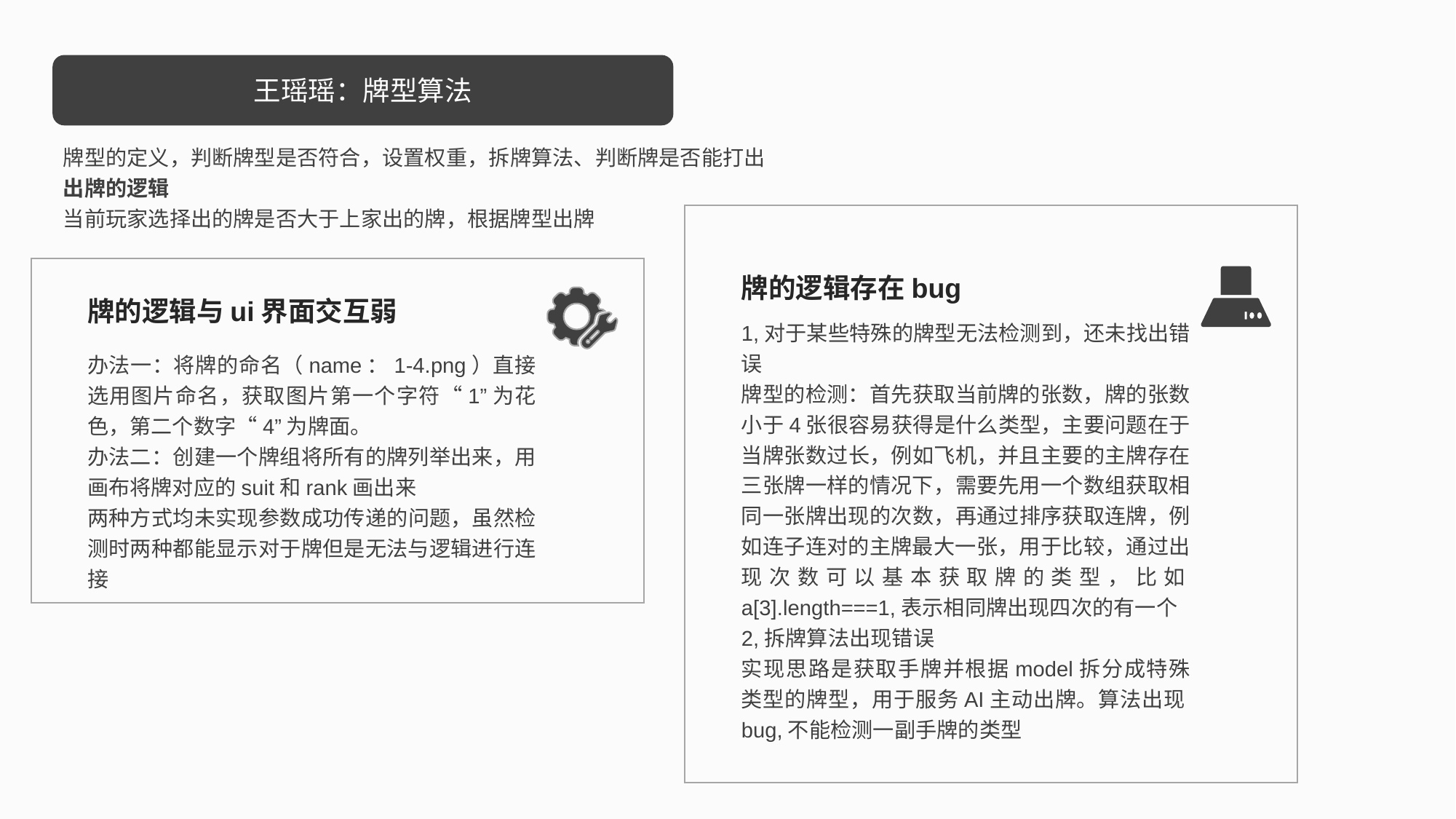

王瑶瑶：牌型算法
牌型的定义，判断牌型是否符合，设置权重，拆牌算法、判断牌是否能打出
出牌的逻辑
当前玩家选择出的牌是否大于上家出的牌，根据牌型出牌

牌的逻辑存在bug
1,对于某些特殊的牌型无法检测到，还未找出错误
牌型的检测：首先获取当前牌的张数，牌的张数小于4张很容易获得是什么类型，主要问题在于当牌张数过长，例如飞机，并且主要的主牌存在三张牌一样的情况下，需要先用一个数组获取相同一张牌出现的次数，再通过排序获取连牌，例如连子连对的主牌最大一张，用于比较，通过出现次数可以基本获取牌的类型，比如a[3].length===1,表示相同牌出现四次的有一个
2,拆牌算法出现错误
实现思路是获取手牌并根据model拆分成特殊类型的牌型，用于服务AI主动出牌。算法出现bug,不能检测一副手牌的类型

牌的逻辑与ui界面交互弱
办法一：将牌的命名（name：1-4.png）直接选用图片命名，获取图片第一个字符“1”为花色，第二个数字“4”为牌面。
办法二：创建一个牌组将所有的牌列举出来，用画布将牌对应的suit和rank画出来
两种方式均未实现参数成功传递的问题，虽然检测时两种都能显示对于牌但是无法与逻辑进行连接